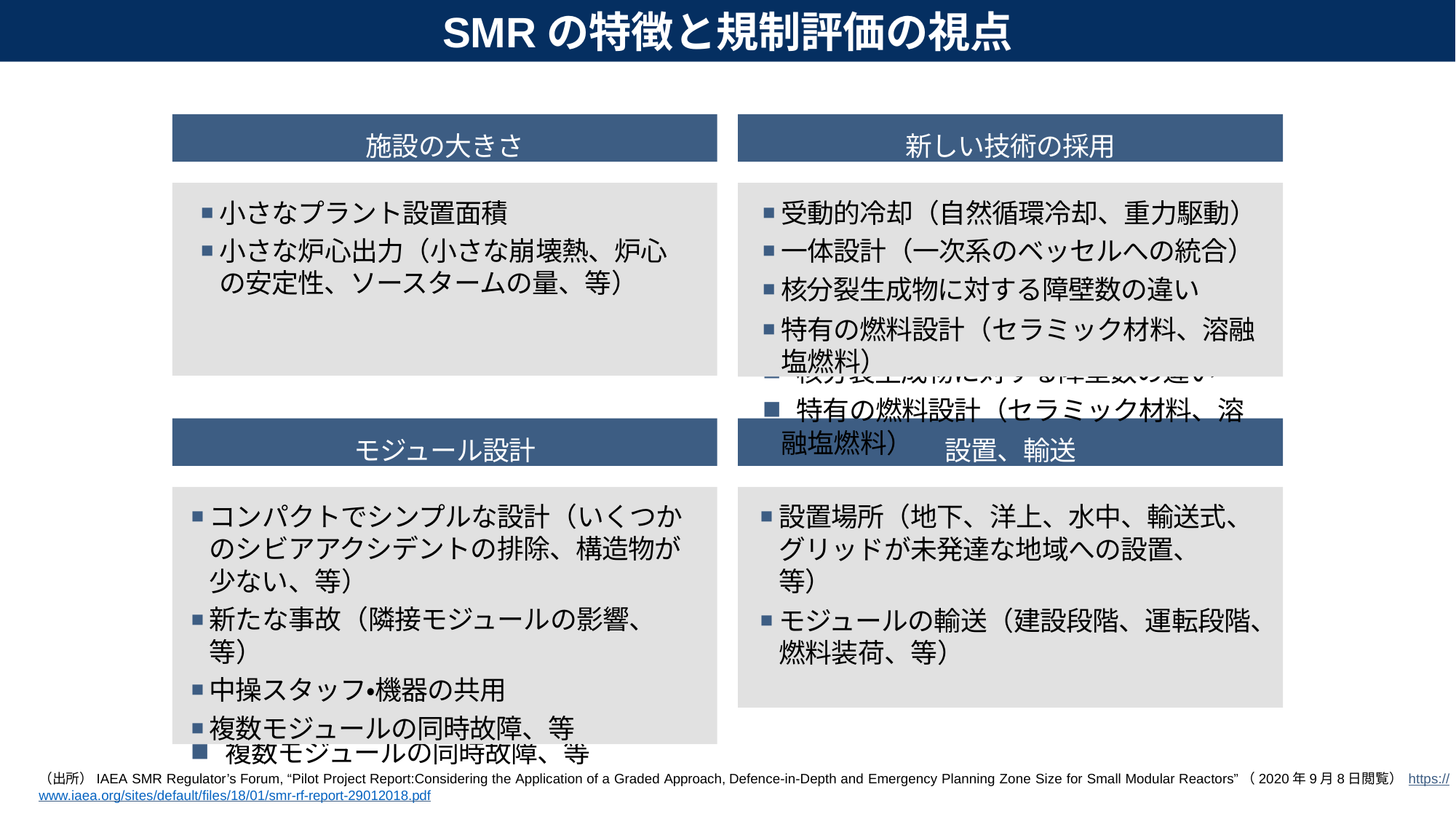

SMRの特徴と規制評価の視点
施設の大きさ
新しい技術の採用
小さなプラント設置面積
小さな炉心出力（小さな崩壊熱、炉心の安定性、ソースタームの量、等）

受動的冷却（自然循環冷却、重力駆動）
一体設計（一次系のベッセルへの統合）
核分裂生成物に対する障壁数の違い
特有の燃料設計（セラミック材料、溶融塩燃料）
■小さなプラント設置面積
■小さな炉心出力（小さな崩壊熱、炉心の安定性、ソースタームの量、等）
■受動的冷却（自然循環冷却、重力駆動）
■一体設計（一次系のベッセルへの統合）
■核分裂生成物に対する障壁数の違い
■特有の燃料設計（セラミック材料、溶融塩燃料）
モジュール設計
設置、輸送
コンパクトでシンプルな設計（いくつかのシビアアクシデントの排除、構造物が少ない、等）
新たな事故（隣接モジュールの影響、等）
中操スタッフ・機器の共用
複数モジュールの同時故障、等
設置場所（地下、洋上、水中、輸送式、グリッドが未発達な地域への設置、等）
モジュールの輸送（建設段階、運転段階、燃料装荷、等）

■コンパクトでシンプルな設計（いくつかのシビアアクシデントの排除、構造物が少ない、等）
■新たな事故（隣接モジュールの影響、等）
■中操スタッフ・機器の共用
■複数モジュールの同時故障、等
■設置場所（地下、洋上、水中、輸送式、グリッドが未発達な地域への設置、等）
■モジュールの輸送（建設段階、運転段階、燃料装荷、等）
（出所）IAEA SMR Regulator’s Forum, “Pilot Project Report:Considering the Application of a Graded Approach, Defence-in-Depth and Emergency Planning Zone Size for Small Modular Reactors”（2020年9月8日閲覧） https://www.iaea.org/sites/default/files/18/01/smr-rf-report-29012018.pdf